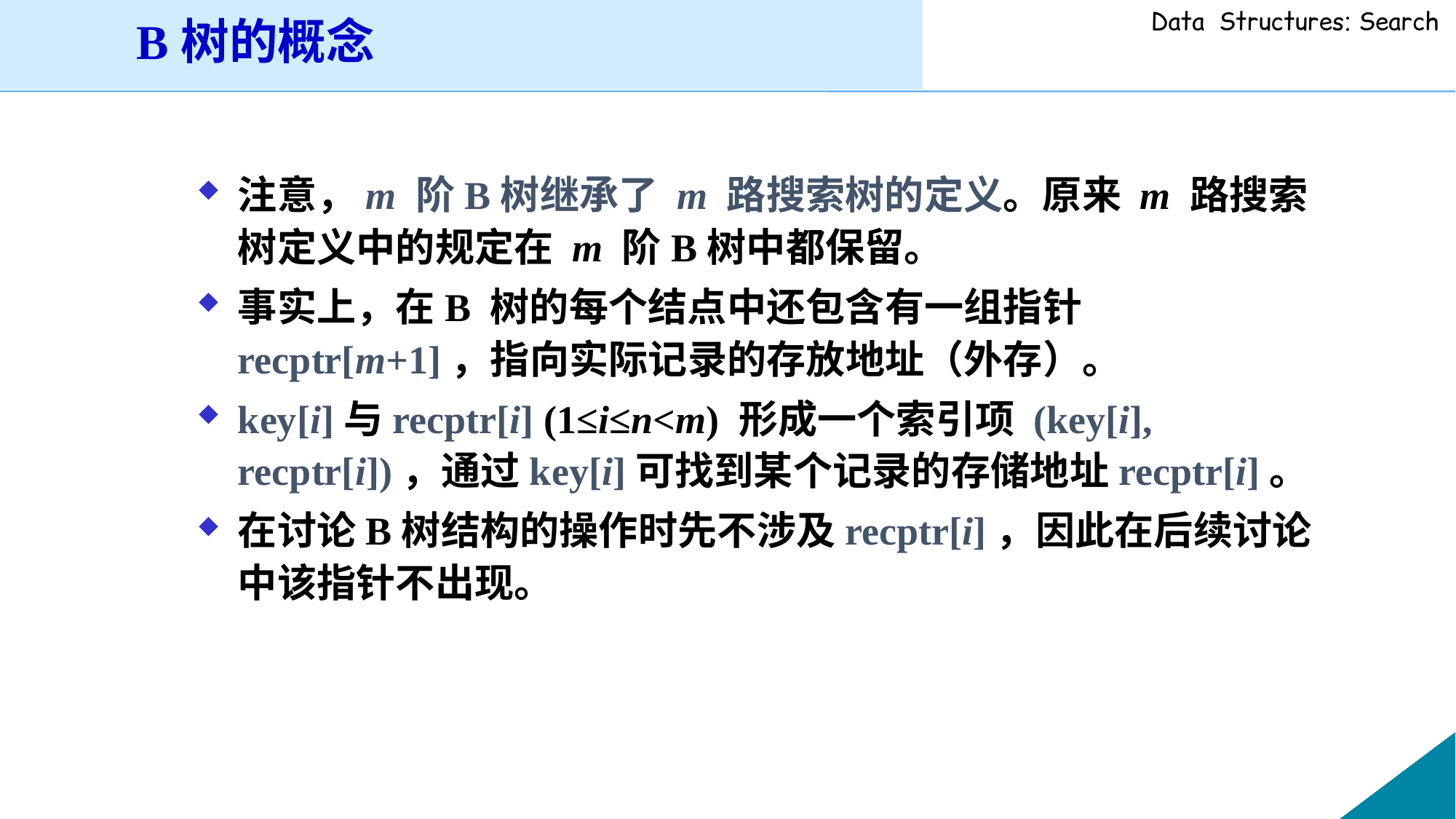

B树的概念
注意，m 阶B树继承了 m 路搜索树的定义。原来 m 路搜索树定义中的规定在 m 阶B树中都保留。
事实上，在B 树的每个结点中还包含有一组指针recptr[m+1]，指向实际记录的存放地址（外存）。
key[i]与recptr[i] (1≤i≤n<m) 形成一个索引项 (key[i], recptr[i])，通过key[i]可找到某个记录的存储地址recptr[i]。
在讨论B树结构的操作时先不涉及recptr[i]，因此在后续讨论中该指针不出现。